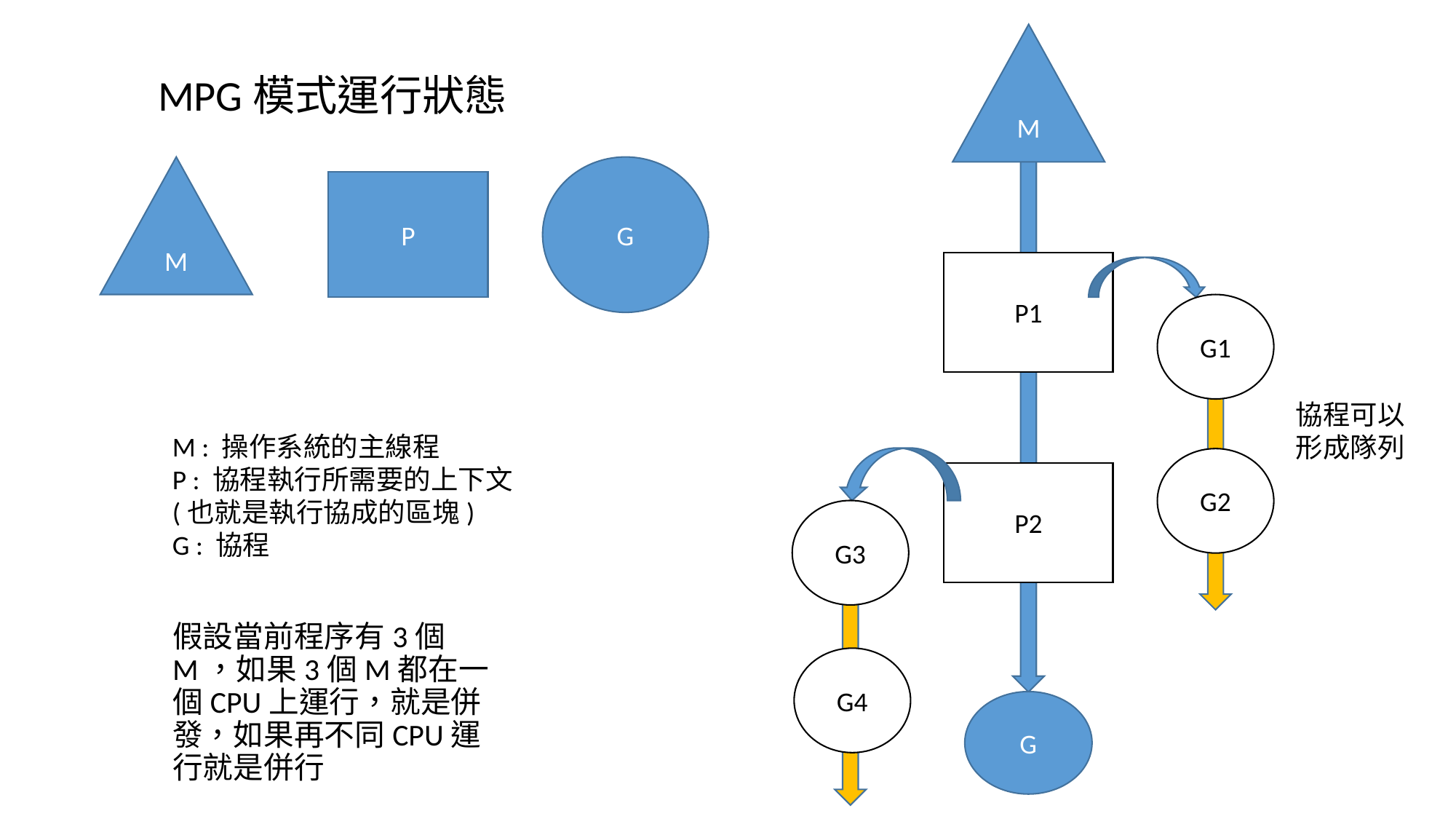

M
MPG模式運行狀態
M

M
G
P
P1

G1

協程可以形成隊列
M : 操作系統的主線程
P : 協程執行所需要的上下文
(也就是執行協成的區塊)
G : 協程

G2
P2
G3

假設當前程序有3個M，如果3個M都在一個CPU上運行，就是併發，如果再不同CPU運行就是併行
G4
G